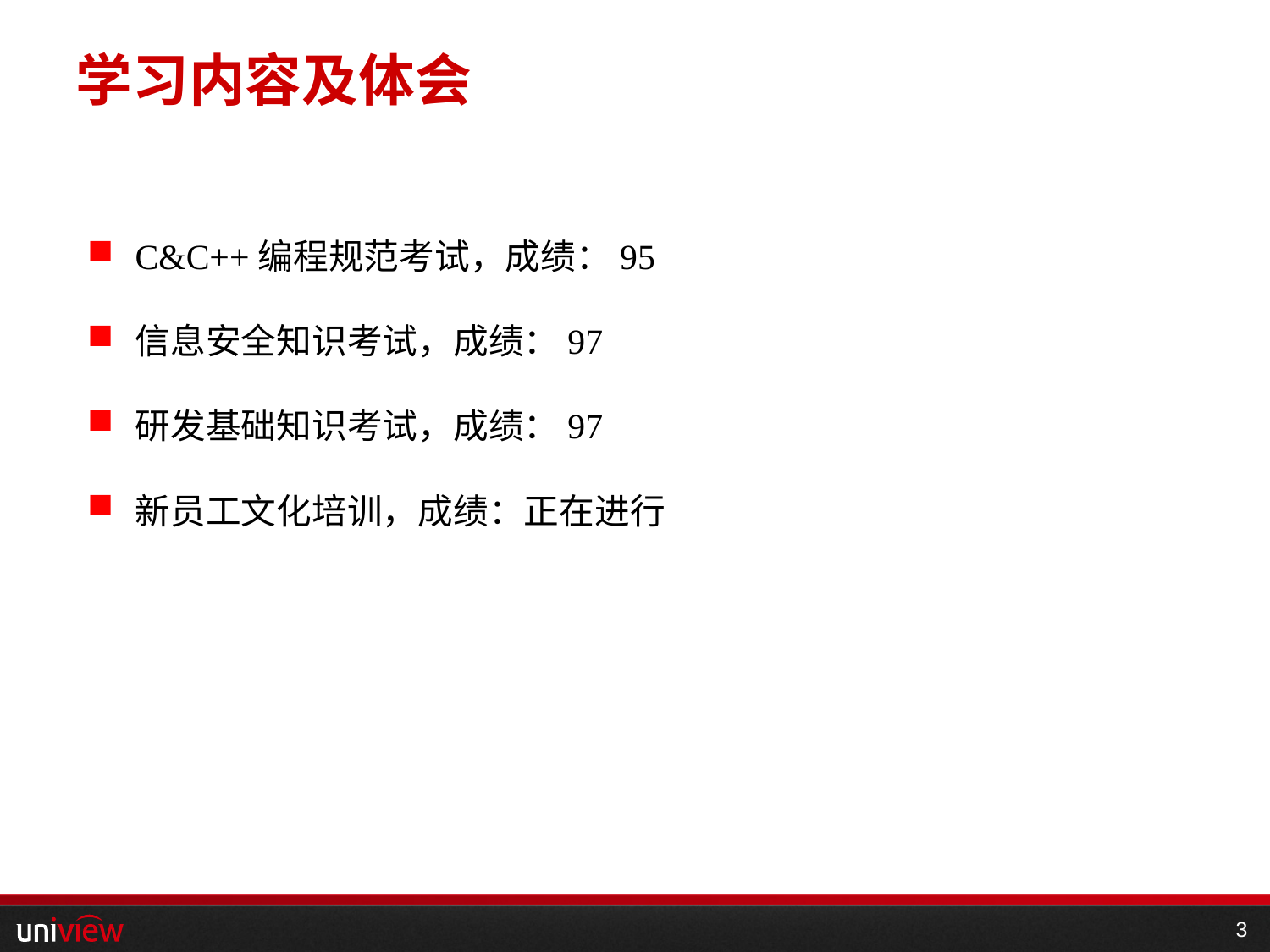

学习内容及体会
C&C++编程规范考试，成绩：95
信息安全知识考试，成绩：97
研发基础知识考试，成绩：97
新员工文化培训，成绩：正在进行